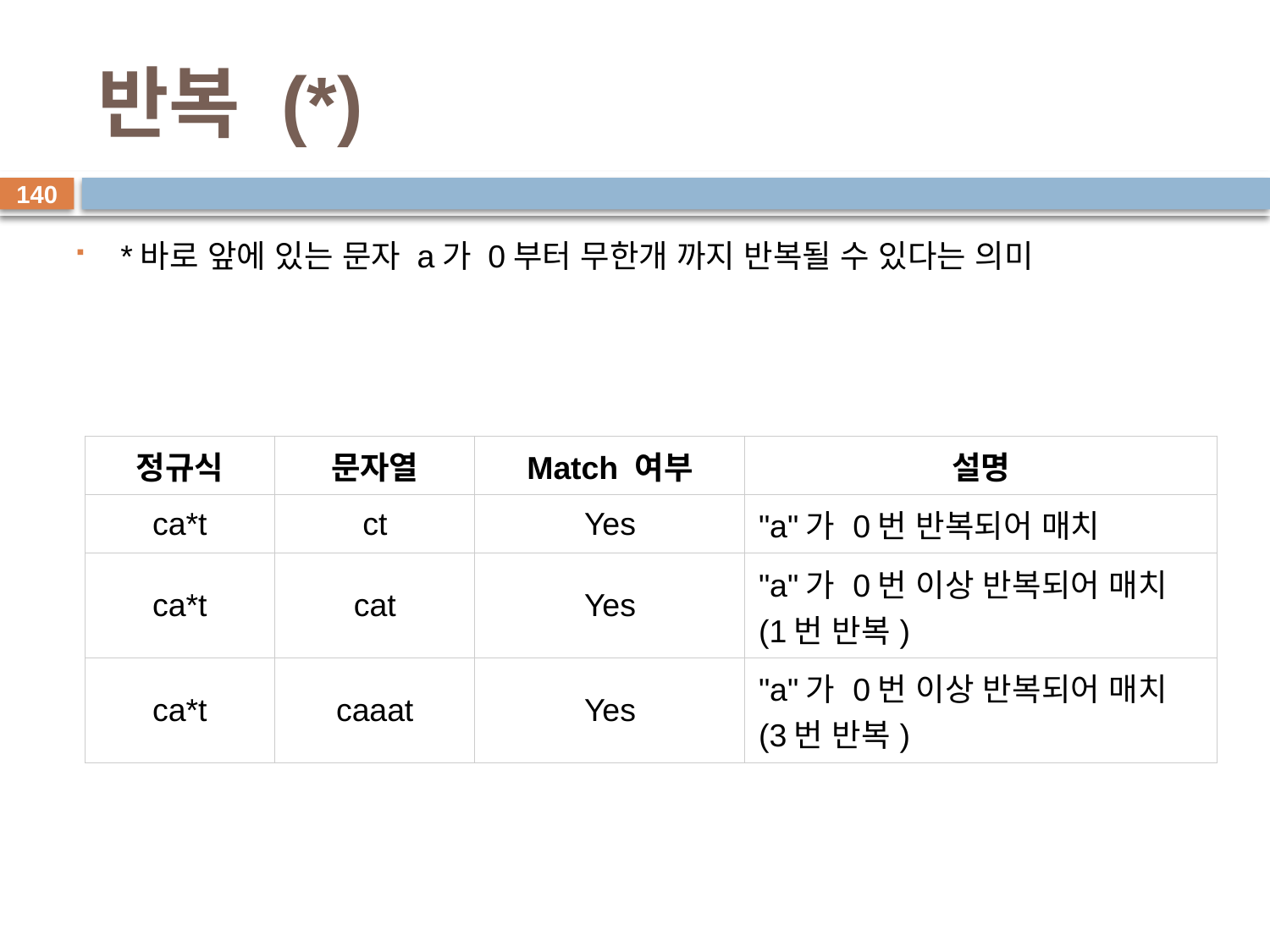

# 반복 (*)
140
*바로 앞에 있는 문자 a가 0부터 무한개 까지 반복될 수 있다는 의미
| 정규식 | 문자열 | Match 여부 | 설명 |
| --- | --- | --- | --- |
| ca\*t | ct | Yes | "a"가 0번 반복되어 매치 |
| ca\*t | cat | Yes | "a"가 0번 이상 반복되어 매치 (1번 반복) |
| ca\*t | caaat | Yes | "a"가 0번 이상 반복되어 매치 (3번 반복) |